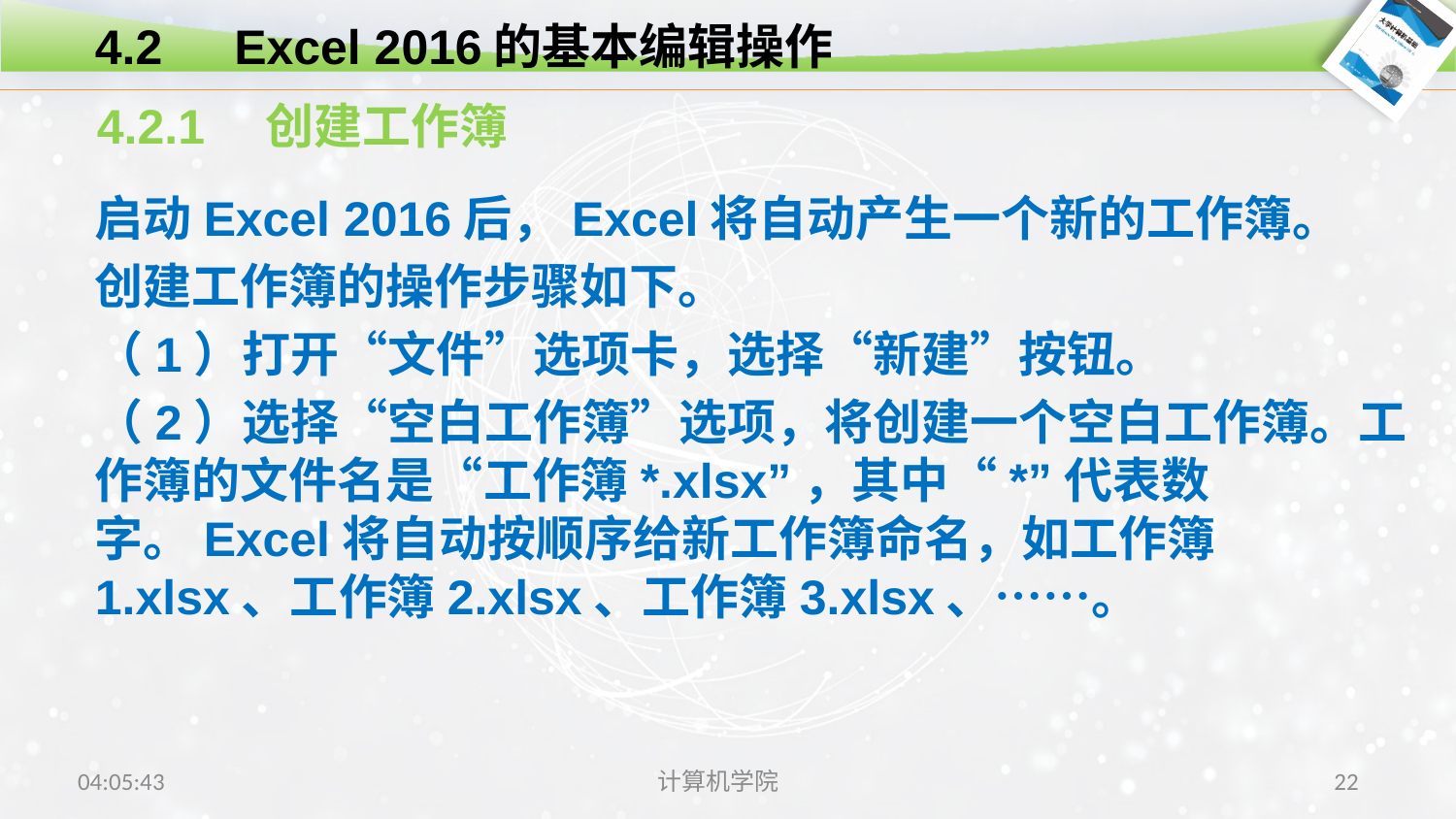

4.2　Excel 2016的基本编辑操作
4.2.1　创建工作簿

启动Excel 2016后，Excel将自动产生一个新的工作簿。
创建工作簿的操作步骤如下。
（1）打开“文件”选项卡，选择“新建”按钮。
（2）选择“空白工作簿”选项，将创建一个空白工作簿。工作簿的文件名是“工作簿*.xlsx”，其中“*”代表数字。Excel将自动按顺序给新工作簿命名，如工作簿1.xlsx、工作簿2.xlsx、工作簿3.xlsx、……。